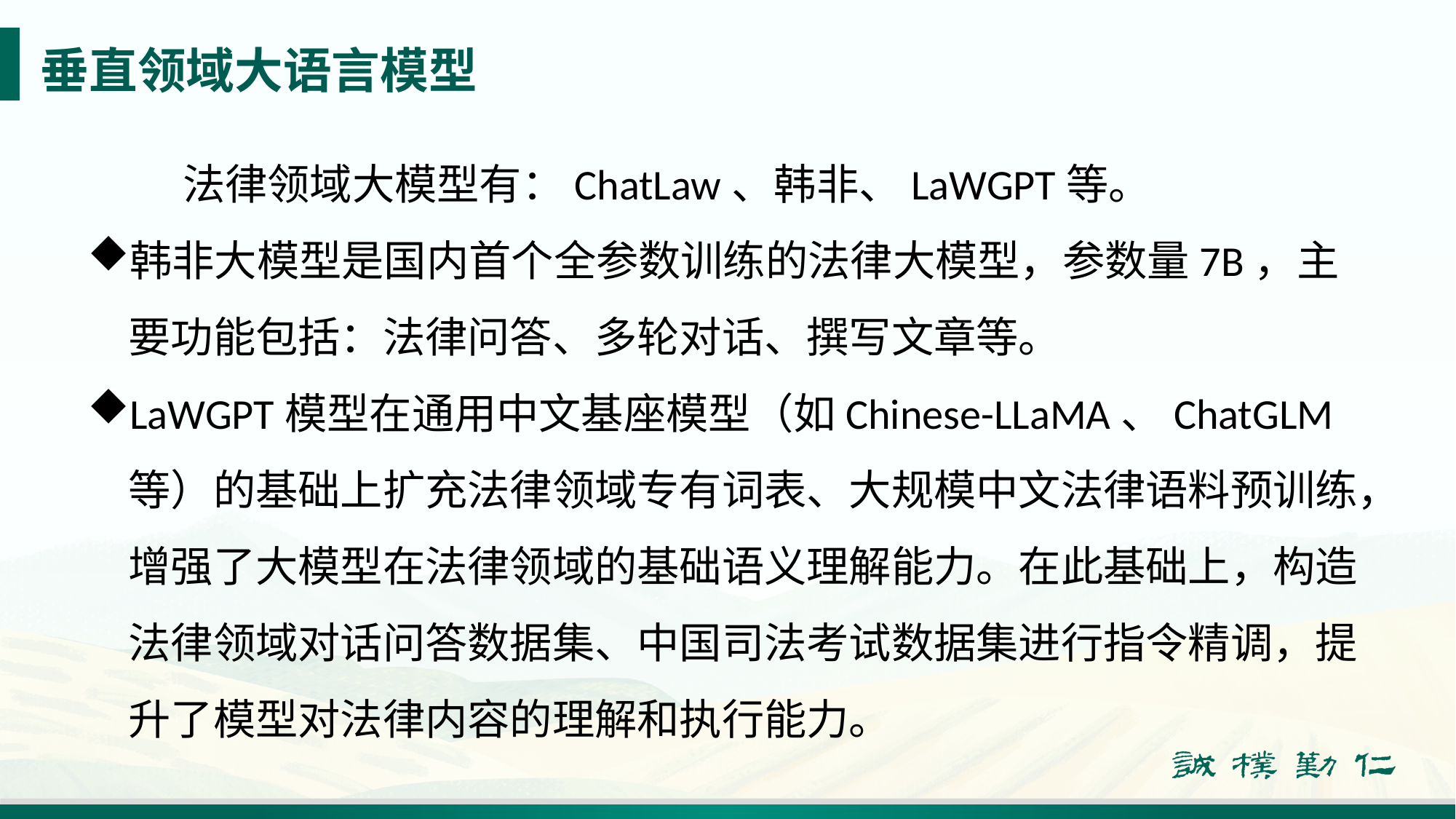

垂直领域大语言模型
         法律领域大模型有：ChatLaw、韩非、LaWGPT等。
韩非大模型是国内首个全参数训练的法律大模型，参数量7B，主要功能包括：法律问答、多轮对话、撰写文章等。
LaWGPT模型在通用中文基座模型（如Chinese-LLaMA、ChatGLM等）的基础上扩充法律领域专有词表、大规模中文法律语料预训练，增强了大模型在法律领域的基础语义理解能力。在此基础上，构造法律领域对话问答数据集、中国司法考试数据集进行指令精调，提升了模型对法律内容的理解和执行能力。